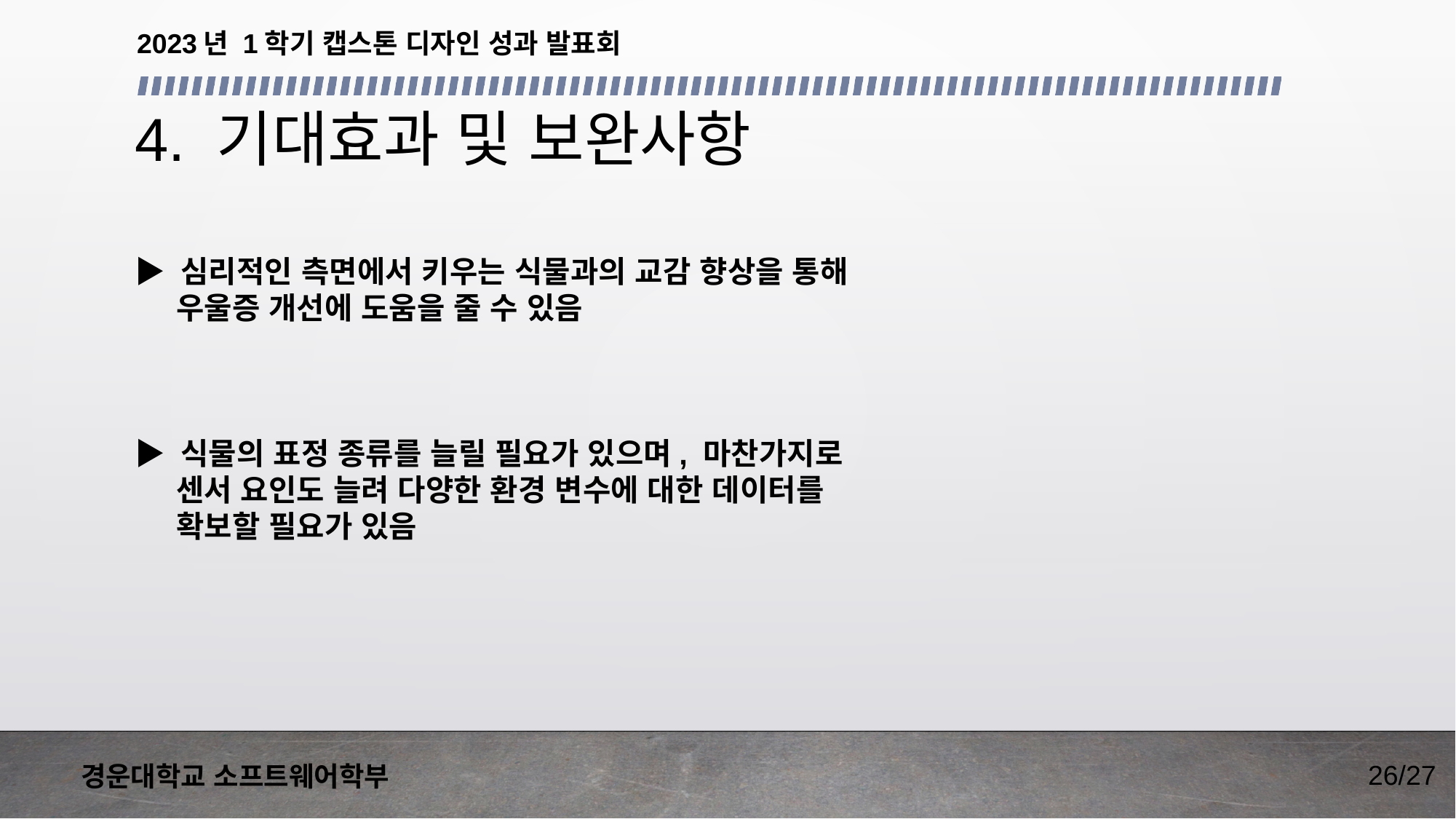

2023년 1학기 캡스톤 디자인 성과 발표회
4. 기대효과 및 보완사항
▶ 심리적인 측면에서 키우는 식물과의 교감 향상을 통해
    우울증 개선에 도움을 줄 수 있음

▶ 식물의 표정 종류를 늘릴 필요가 있으며, 마찬가지로
    센서 요인도 늘려 다양한 환경 변수에 대한 데이터를
    확보할 필요가 있음

26/27
경운대학교 소프트웨어학부